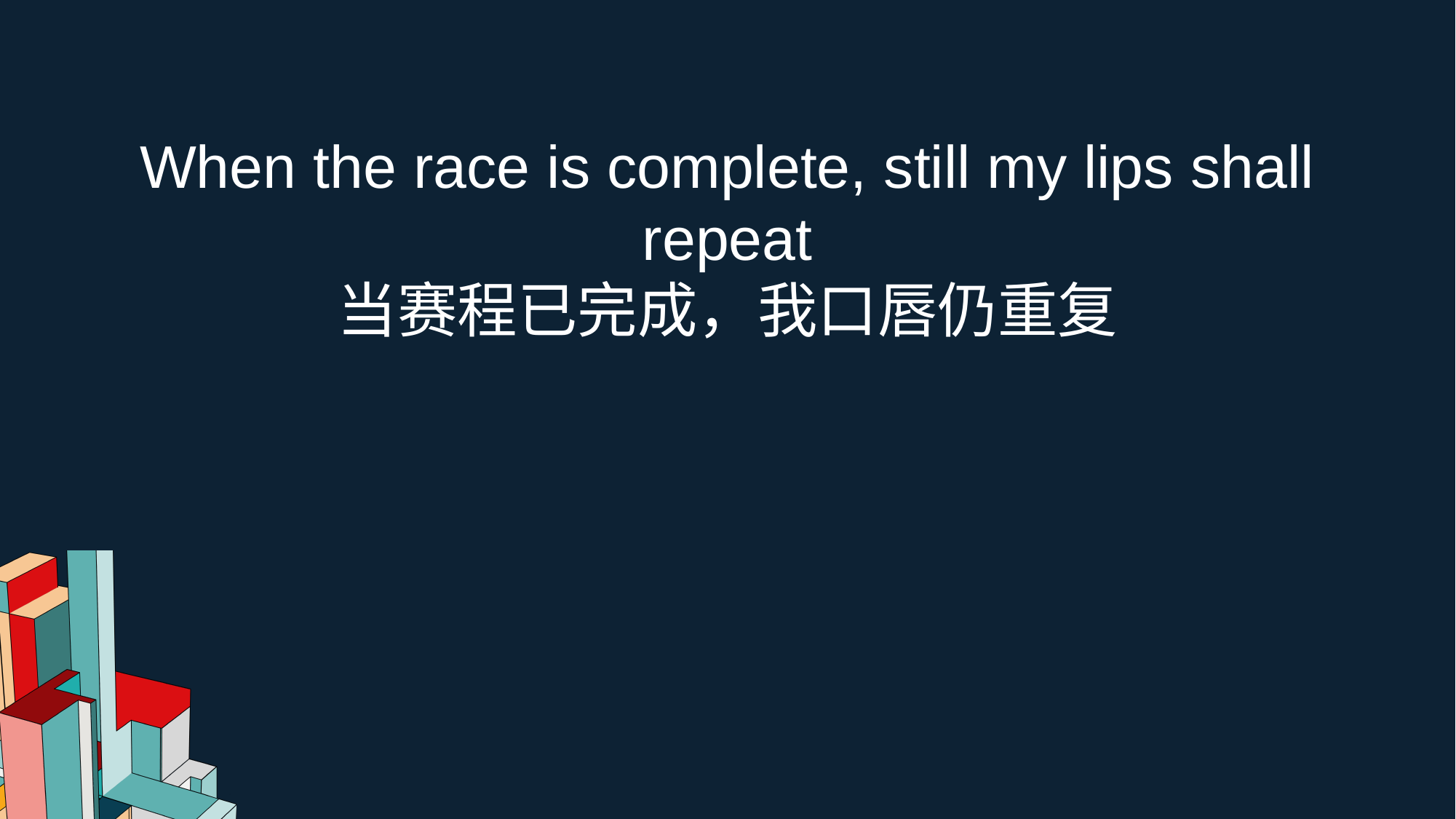

When the race is complete, still my lips shall repeat
当赛程已完成，我口唇仍重复